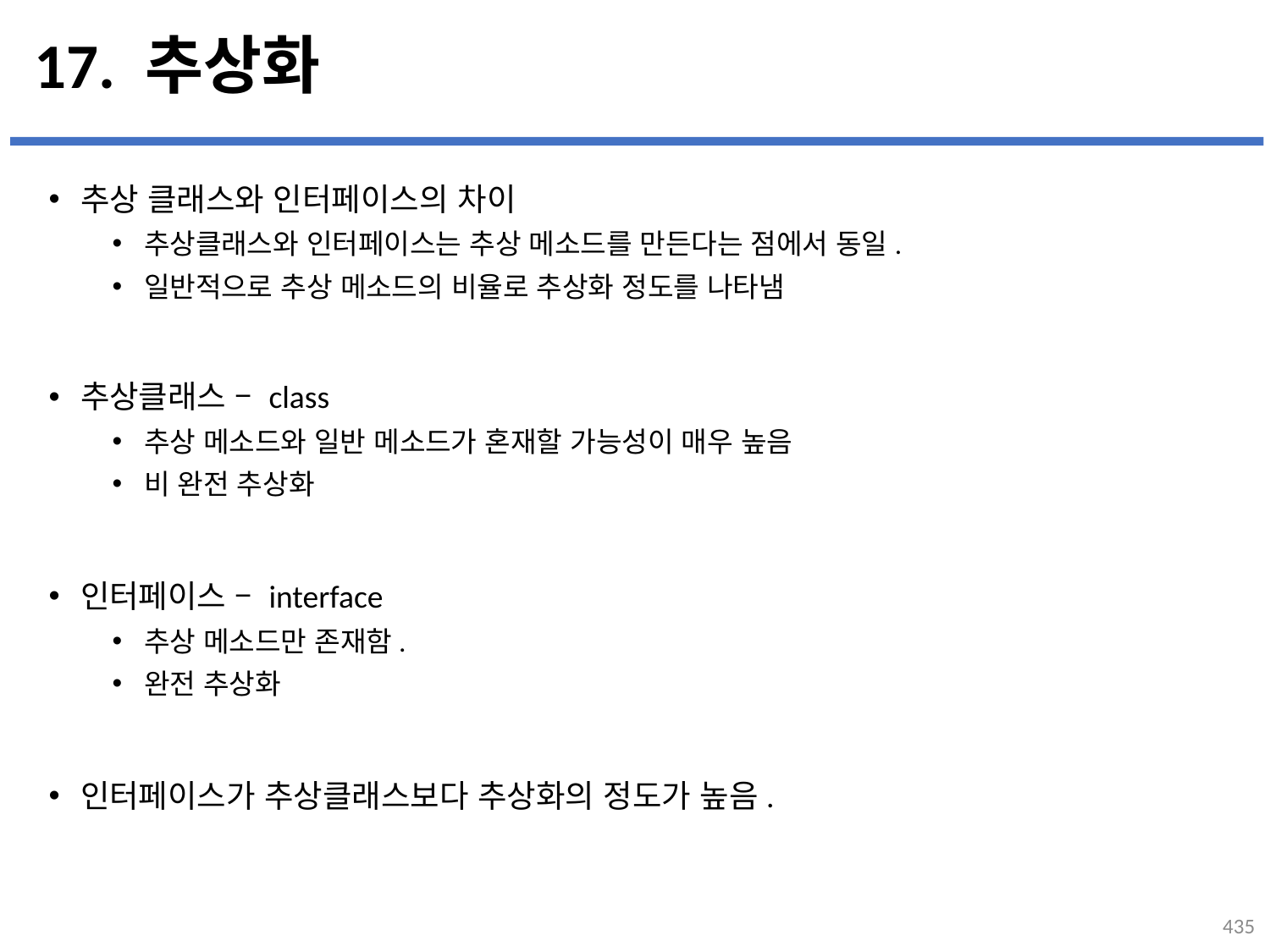

# 17. 추상화
추상 클래스와 인터페이스의 차이
추상클래스와 인터페이스는 추상 메소드를 만든다는 점에서 동일.
일반적으로 추상 메소드의 비율로 추상화 정도를 나타냄

추상클래스 – class
추상 메소드와 일반 메소드가 혼재할 가능성이 매우 높음
비 완전 추상화

인터페이스 – interface
추상 메소드만 존재함.
완전 추상화

인터페이스가 추상클래스보다 추상화의 정도가 높음.
...

설명
435